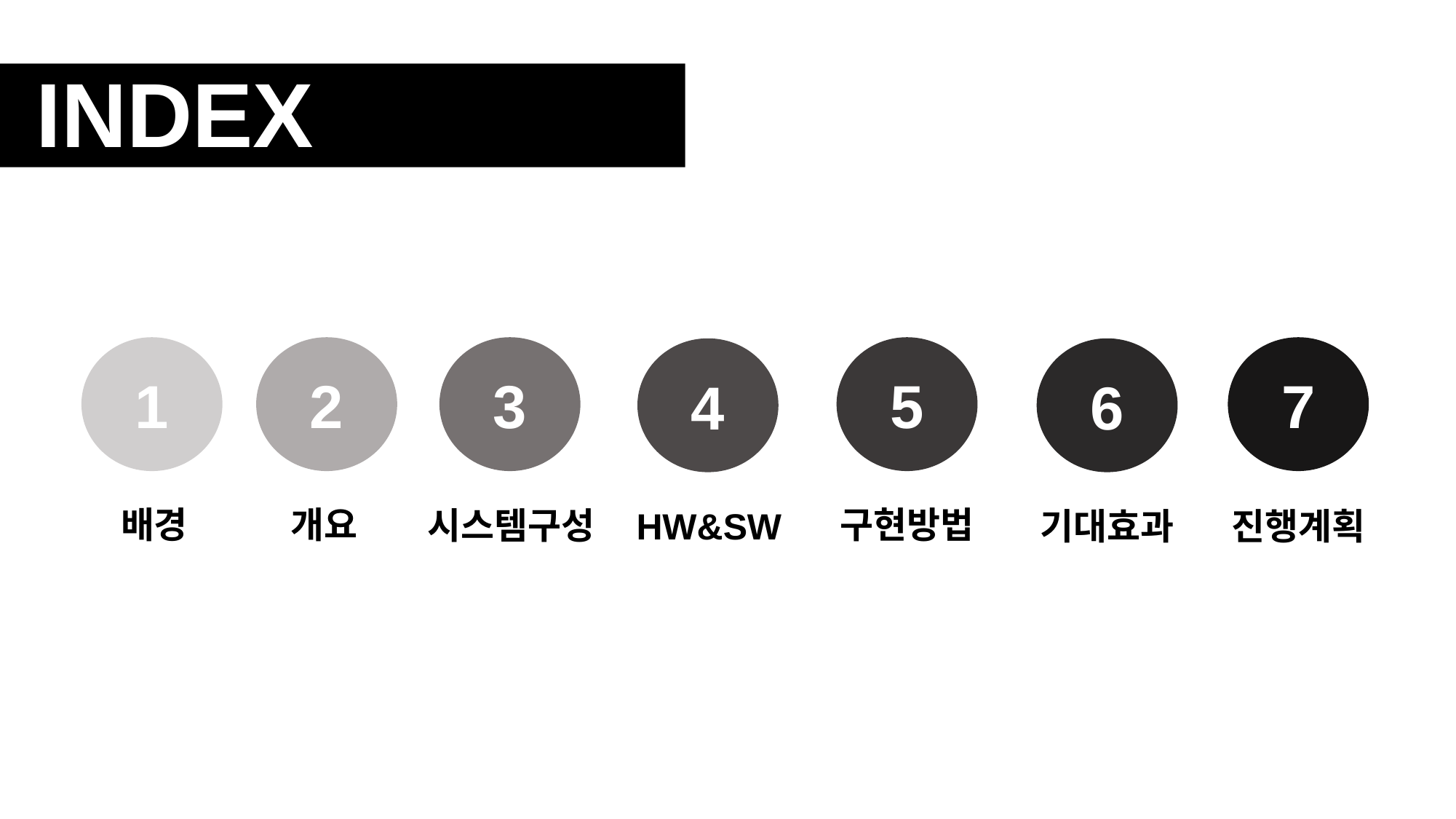

INDEX
1
2
3
5
7
4
6
구현방법
개요
배경
시스템구성
기대효과
HW&SW
진행계획